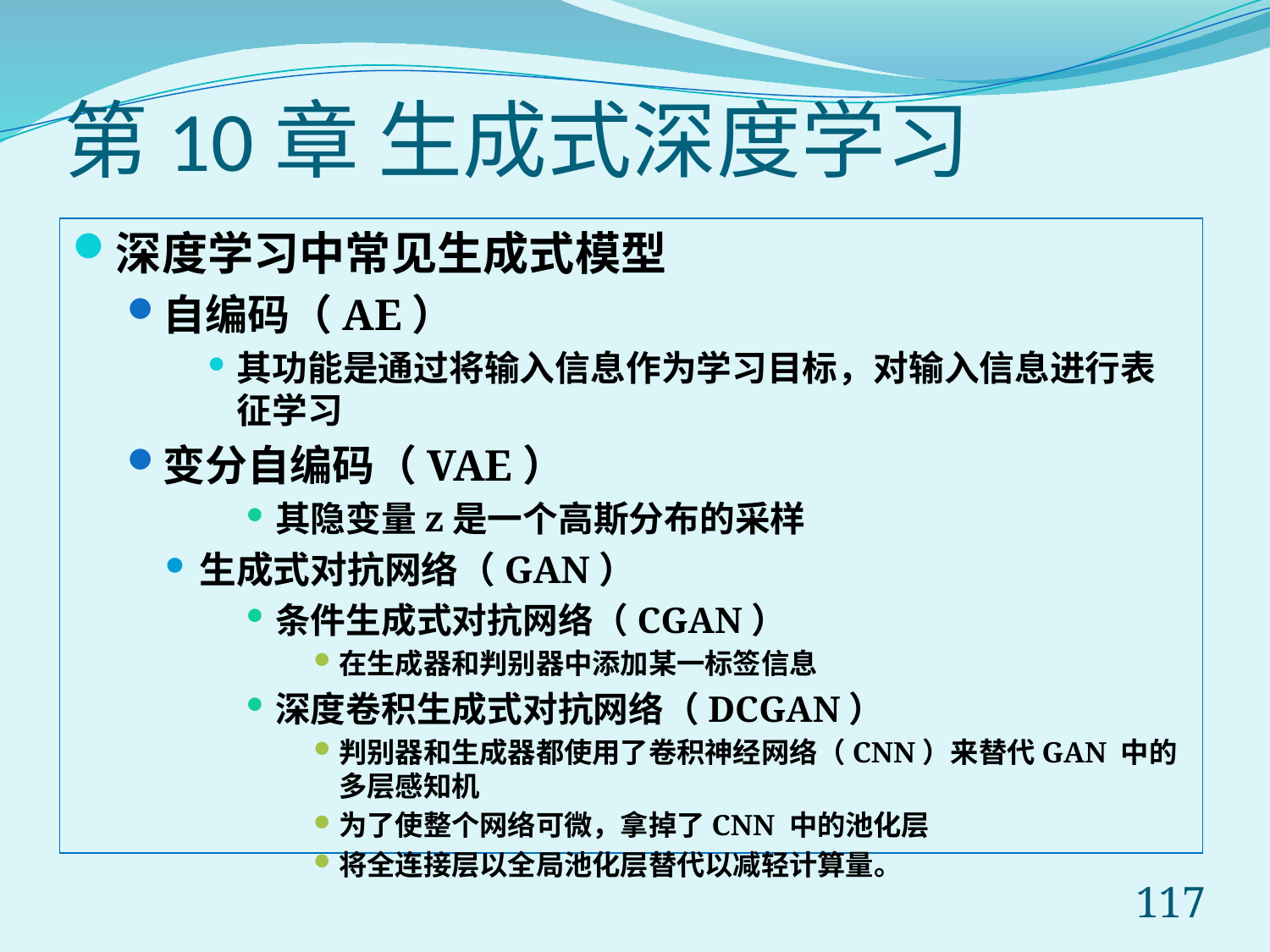

# 第10章 生成式深度学习
深度学习中常见生成式模型
自编码（AE）
其功能是通过将输入信息作为学习目标，对输入信息进行表征学习
变分自编码（VAE）
其隐变量z是一个高斯分布的采样
生成式对抗网络（GAN）
条件生成式对抗网络（CGAN）
在生成器和判别器中添加某一标签信息
深度卷积生成式对抗网络（DCGAN）
判别器和生成器都使用了卷积神经网络（CNN）来替代GAN 中的多层感知机
为了使整个网络可微，拿掉了CNN 中的池化层
将全连接层以全局池化层替代以减轻计算量。

117